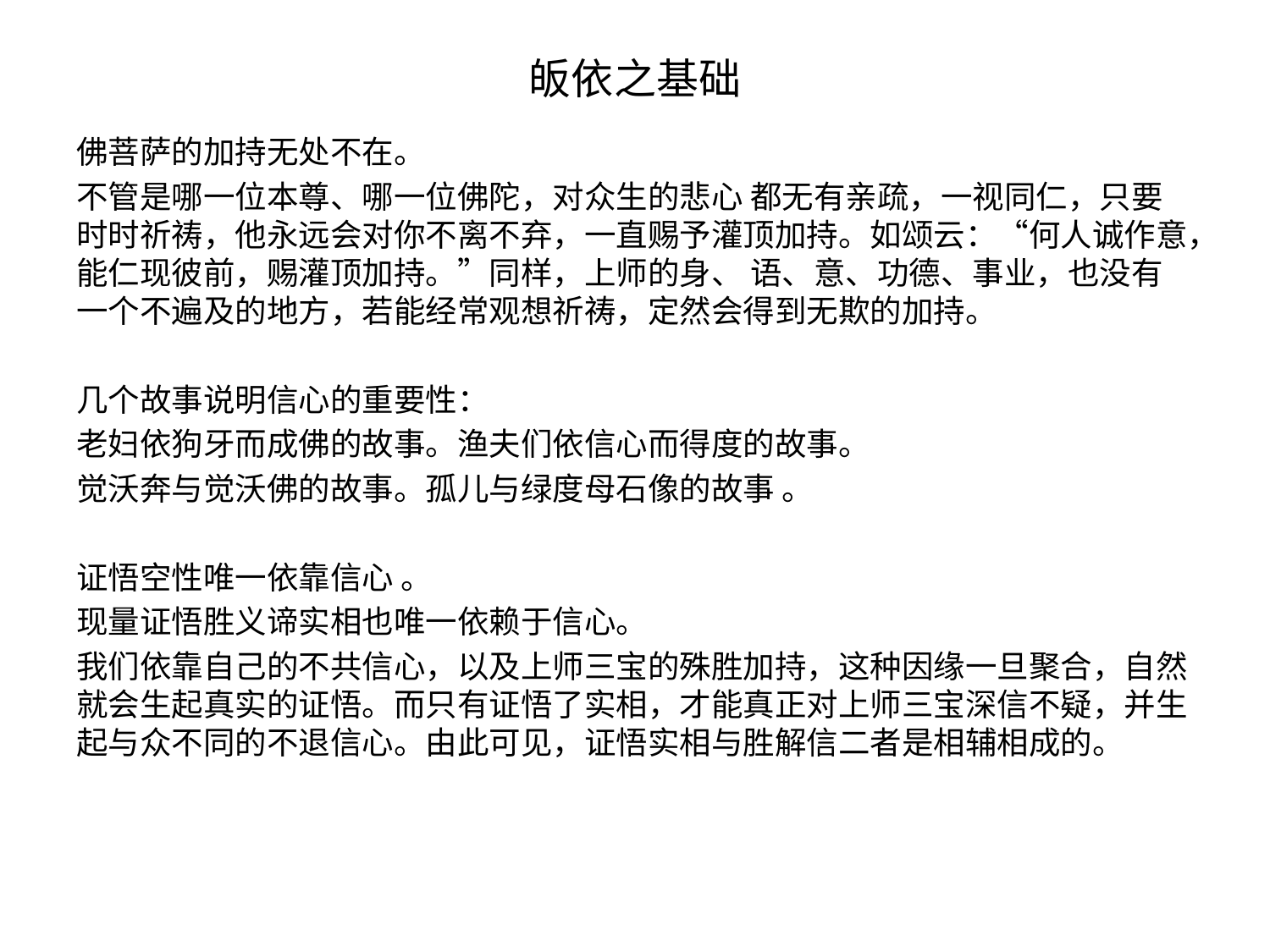

# 皈依之基础
佛菩萨的加持无处不在。
不管是哪一位本尊、哪一位佛陀，对众生的悲心 都无有亲疏，一视同仁，只要时时祈祷，他永远会对你不离不弃，一直赐予灌顶加持。如颂云：“何人诚作意，能仁现彼前，赐灌顶加持。”同样，上师的身、 语、意、功德、事业，也没有一个不遍及的地方，若能经常观想祈祷，定然会得到无欺的加持。

几个故事说明信心的重要性：
老妇依狗牙而成佛的故事。渔夫们依信心而得度的故事。
觉沃奔与觉沃佛的故事。孤儿与绿度母石像的故事 。

证悟空性唯一依靠信心 。
现量证悟胜义谛实相也唯一依赖于信心。
我们依靠自己的不共信心，以及上师三宝的殊胜加持，这种因缘一旦聚合，自然就会生起真实的证悟。而只有证悟了实相，才能真正对上师三宝深信不疑，并生起与众不同的不退信心。由此可见，证悟实相与胜解信二者是相辅相成的。